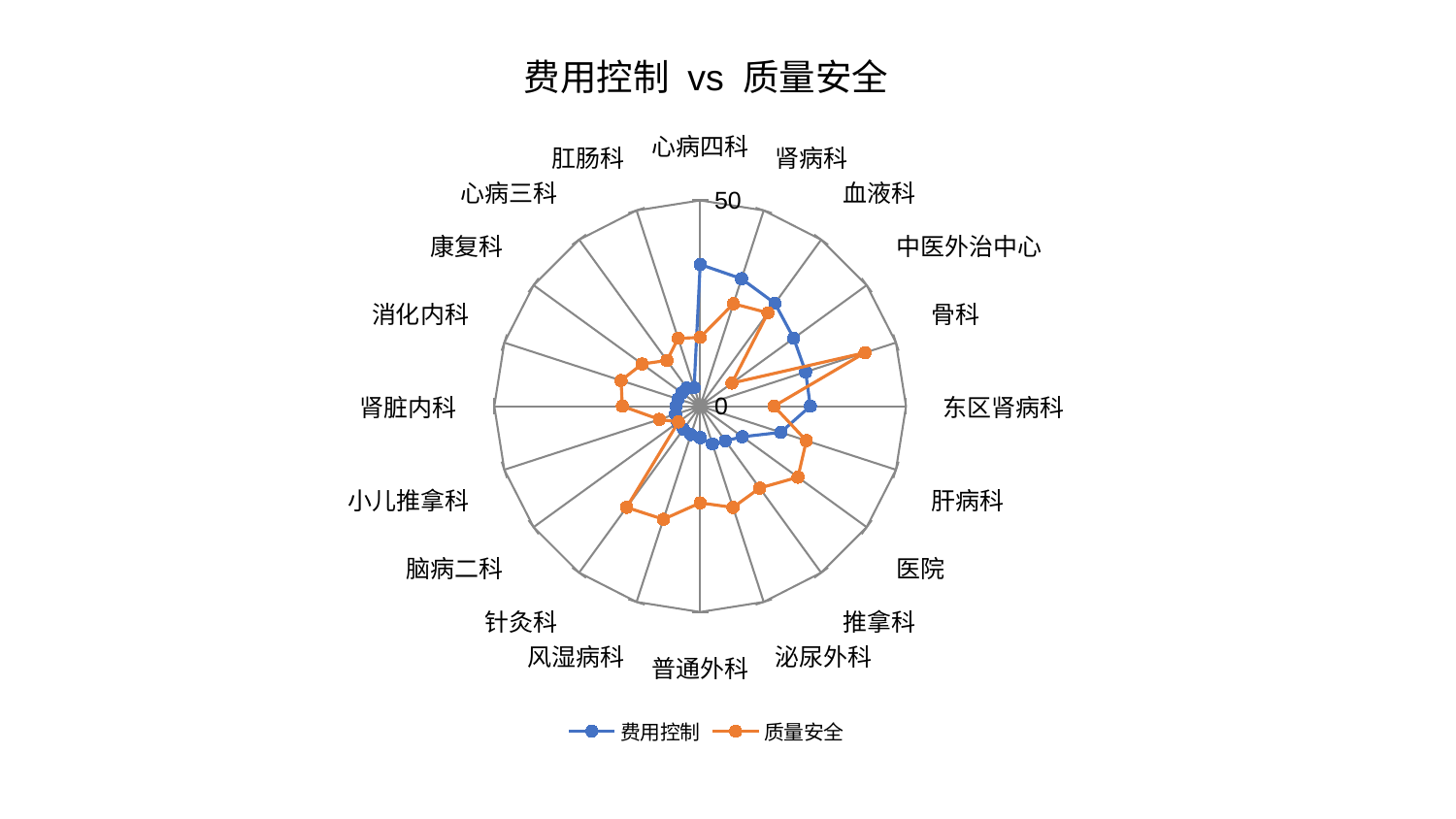

### Chart: 费用控制 vs 质量安全

| Category | 费用控制 | 质量安全 |
|---|---|---|
| 心病四科 | 34.427144403428244 | 16.715623480000158 |
| 肾病科 | 32.56311745736739 | 26.17331274156613 |
| 血液科 | 30.899519948864118 | 28.035710529434887 |
| 中医外治中心 | 28.09004056720858 | 9.534350041738204 |
| 骨科 | 26.937308588173707 | 42.10950984060317 |
| 东区肾病科 | 26.764172832510837 | 17.936997293846588 |
| 肝病科 | 20.586247680956387 | 27.129640884623022 |
| 医院 | 12.653596765535733 | 29.358792742282596 |
| 推拿科 | 10.42193181587477 | 24.602556628532408 |
| 泌尿外科 | 9.643602247169522 | 25.8629891468417 |
| 普通外科 | 7.6421553681069865 | 23.494397903007144 |
| 风湿病科 | 7.262723113139858 | 28.894512315128388 |
| 针灸科 | 6.902819551846507 | 30.388383248553605 |
| 脑病二科 | 6.748649961015865 | 6.5168978850062995 |
| 小儿推拿科 | 6.310366706390556 | 10.417532771340007 |
| 肾脏内科 | 5.853914191194315 | 18.89172502584815 |
| 消化内科 | 5.671248000691931 | 20.201768541190813 |
| 康复科 | 5.4745904083545005 | 17.44321957363705 |
| 心病三科 | 5.43778037573704 | 13.734933724685337 |
| 肛肠科 | 4.750288307216526 | 17.316770225380452 |
40